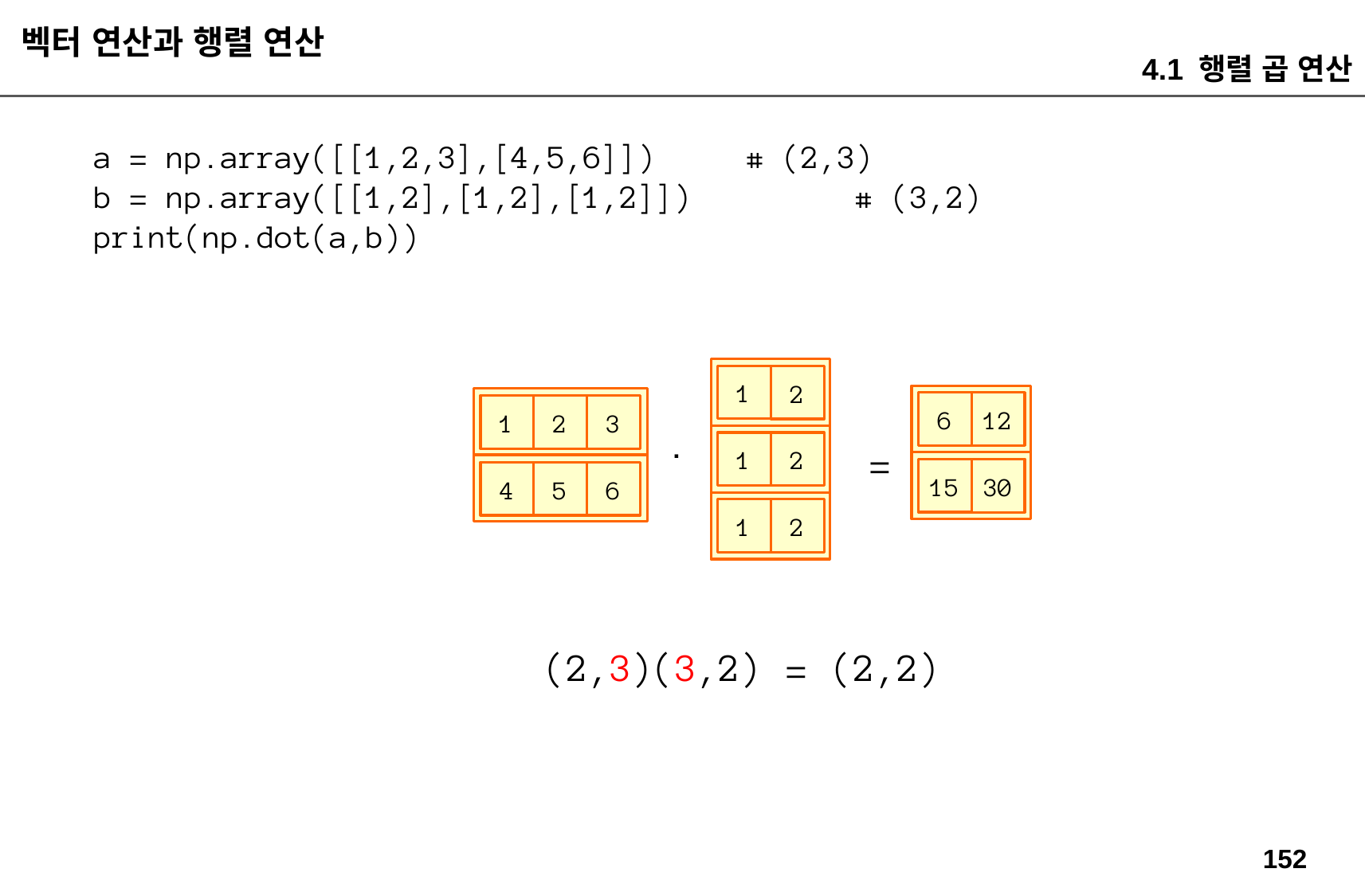

벡터 연산과 행렬 연산
4.1 행렬 곱 연산
a = np.array([[1,2,3],[4,5,6]])     # (2,3)
b = np.array([[1,2],[1,2],[1,2]])         # (3,2)
print(np.dot(a,b))

1
2

6
12
1
2
3
.

=
1
2

15
30
4
5
6

1
2
(2,3)(3,2)
(2,2)
=